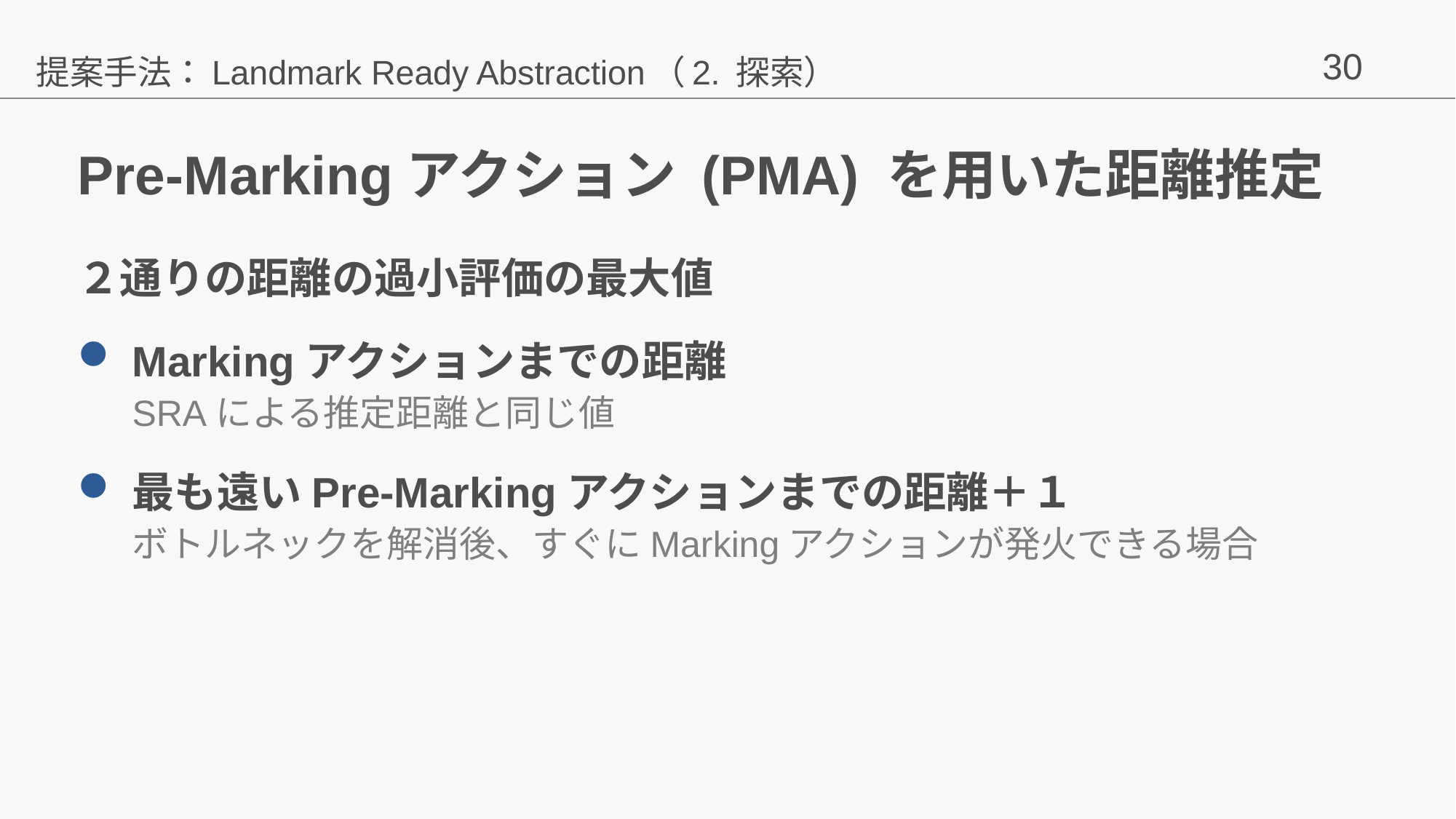

提案手法：Landmark Ready Abstraction（2. 探索）
# Pre-Markingアクション (PMA) を用いた距離推定
２通りの距離の過小評価の最大値
Markingアクションまでの距離
SRAによる推定距離と同じ値
最も遠いPre-Markingアクションまでの距離＋１
ボトルネックを解消後、すぐにMarkingアクションが発火できる場合